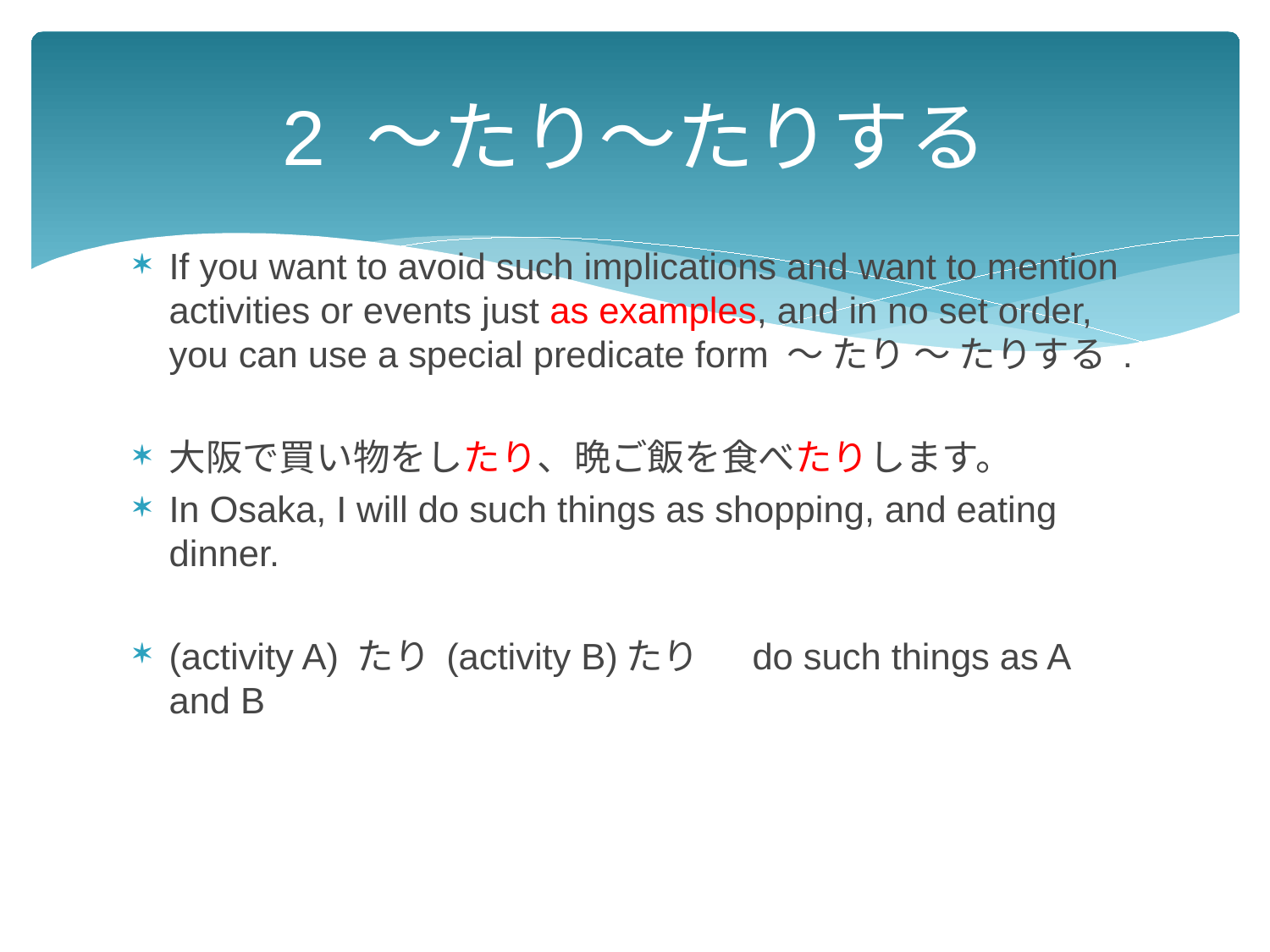

# 2 ～たり～たりする
If you want to avoid such implications and want to mention activities or events just as examples, and in no set order, you can use a special predicate form 〜 たり 〜 たりする .

大阪で買い物をしたり、晩ご飯を食べたりします。
In Osaka, I will do such things as shopping, and eating dinner.

(activity A) たり (activity B)たり 　do such things as A and B